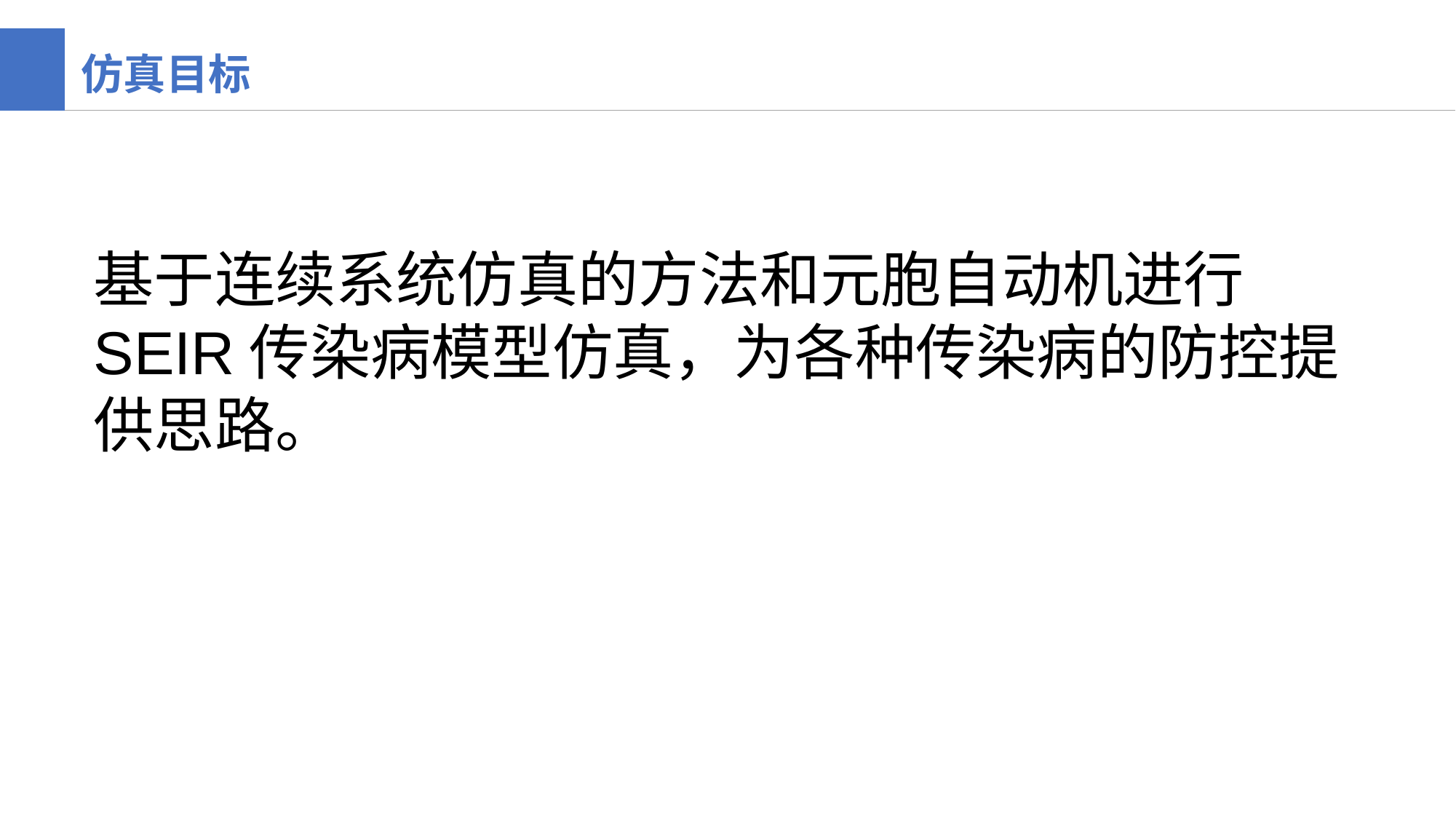

仿真目标
基于连续系统仿真的方法和元胞自动机进行SEIR传染病模型仿真，为各种传染病的防控提供思路。